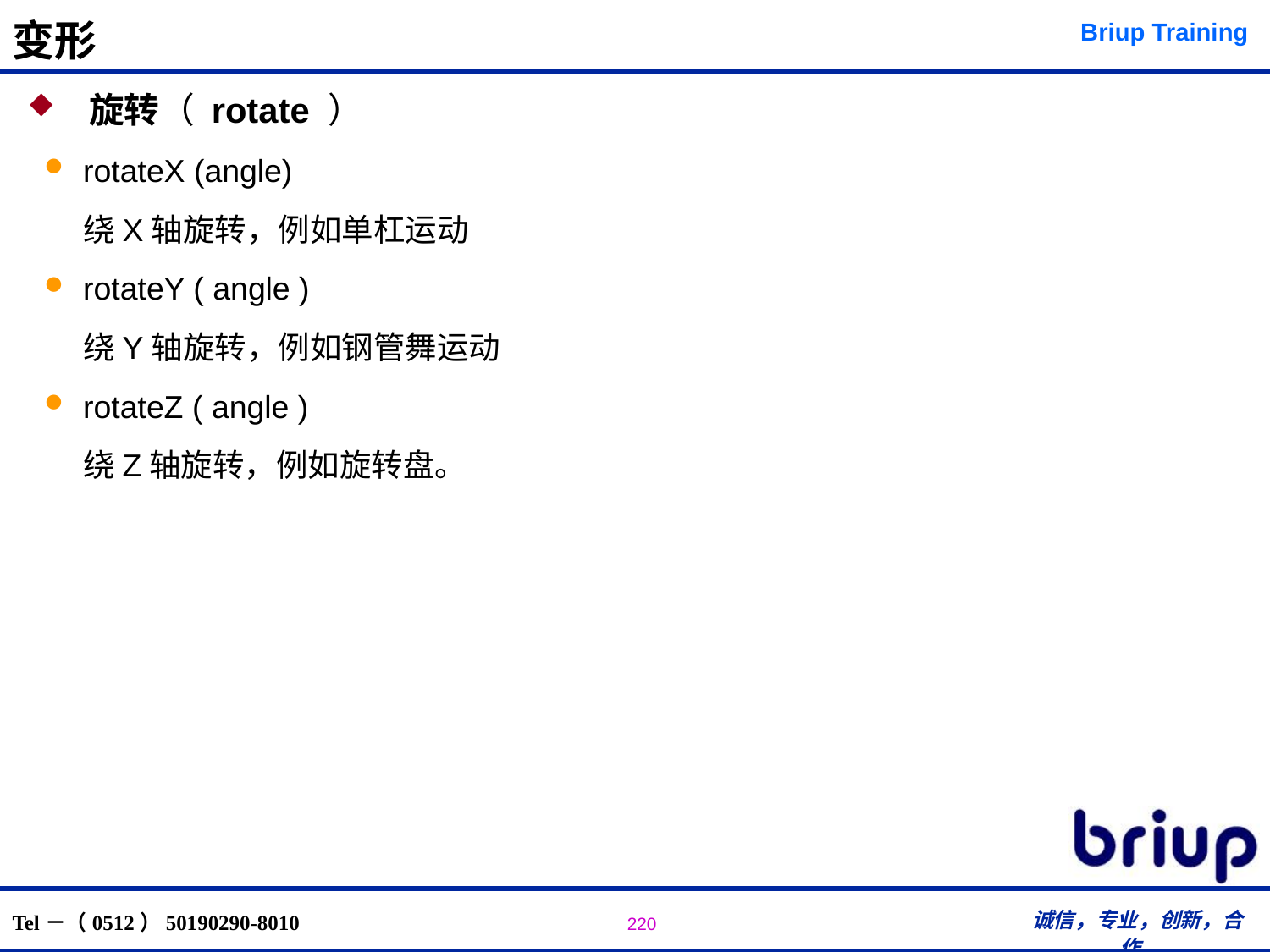

# 变形
 旋转（ rotate ）
rotateX (angle)
	绕X轴旋转，例如单杠运动
rotateY ( angle )
	绕Y轴旋转，例如钢管舞运动
rotateZ ( angle )
	绕Z轴旋转，例如旋转盘。